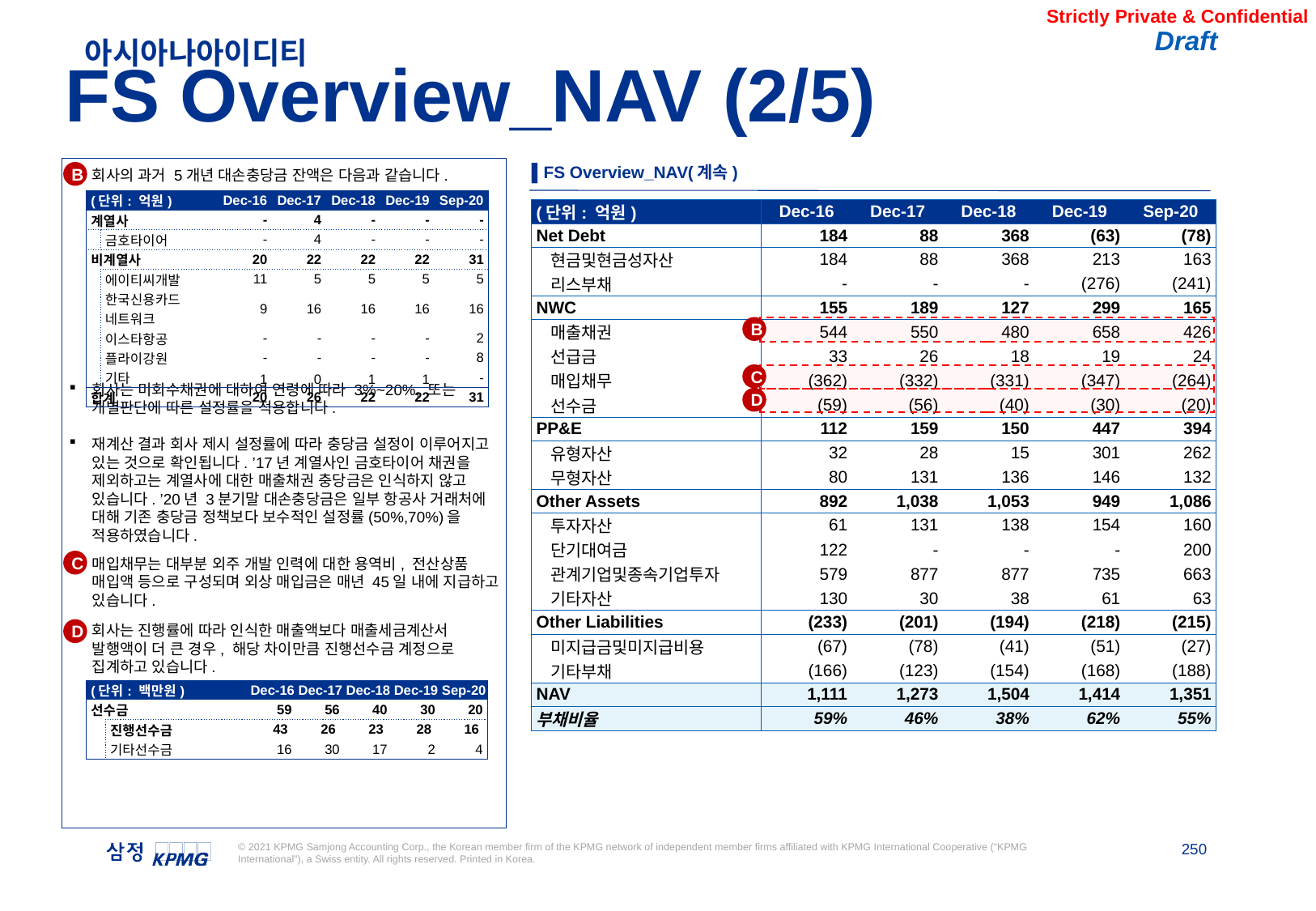

아시아나아이디티
FS Overview_NAV (2/5)
▌FS Overview_NAV(계속)
회사의 과거 5개년 대손충당금 잔액은 다음과 같습니다.

회사는 미회수채권에 대하여 연령에 따라 3%~20%, 또는 개별판단에 따른 설정률을 적용합니다.

재계산 결과 회사 제시 설정률에 따라 충당금 설정이 이루어지고 있는 것으로 확인됩니다. ’17년 계열사인 금호타이어 채권을 제외하고는 계열사에 대한 매출채권 충당금은 인식하지 않고 있습니다. ’20년 3분기말 대손충당금은 일부 항공사 거래처에 대해 기존 충당금 정책보다 보수적인 설정률(50%,70%)을 적용하였습니다.

매입채무는 대부분 외주 개발 인력에 대한 용역비, 전산상품 매입액 등으로 구성되며 외상 매입금은 매년 45일 내에 지급하고 있습니다.

회사는 진행률에 따라 인식한 매출액보다 매출세금계산서 발행액이 더 큰 경우, 해당 차이만큼 진행선수금 계정으로 집계하고 있습니다.

B

| (단위: 억원) |  | Dec-16 | Dec-17 | Dec-18 | Dec-19 | Sep-20 |
| --- | --- | --- | --- | --- | --- | --- |
| 계열사 |  | - | 4 | - | - | - |
|  | 금호타이어 | - | 4 | - | - | - |
| 비계열사 |  | 20 | 22 | 22 | 22 | 31 |
|  | 에이티씨개발 | 11 | 5 | 5 | 5 | 5 |
|  | 한국신용카드 네트워크 | 9 | 16 | 16 | 16 | 16 |
|  | 이스타항공 | - | - | - | - | 2 |
|  | 플라이강원 | - | - | - | - | 8 |
|  | 기타 | 1 | 0 | 1 | 1 | - |
| 합계 |  | 20 | 26 | 22 | 22 | 31 |
| (단위: 억원) | Dec-16 | Dec-17 | Dec-18 | Dec-19 | Sep-20 |
| --- | --- | --- | --- | --- | --- |
| Net Debt | 184 | 88 | 368 | (63) | (78) |
| 현금및현금성자산 | 184 | 88 | 368 | 213 | 163 |
| 리스부채 | - | - | - | (276) | (241) |
| NWC | 155 | 189 | 127 | 299 | 165 |
| 매출채권 | 544 | 550 | 480 | 658 | 426 |
| 선급금 | 33 | 26 | 18 | 19 | 24 |
| 매입채무 | (362) | (332) | (331) | (347) | (264) |
| 선수금 | (59) | (56) | (40) | (30) | (20) |
| PP&E | 112 | 159 | 150 | 447 | 394 |
| 유형자산 | 32 | 28 | 15 | 301 | 262 |
| 무형자산 | 80 | 131 | 136 | 146 | 132 |
| Other Assets | 892 | 1,038 | 1,053 | 949 | 1,086 |
| 투자자산 | 61 | 131 | 138 | 154 | 160 |
| 단기대여금 | 122 | - | - | - | 200 |
| 관계기업및종속기업투자 | 579 | 877 | 877 | 735 | 663 |
| 기타자산 | 130 | 30 | 38 | 61 | 63 |
| Other Liabilities | (233) | (201) | (194) | (218) | (215) |
| 미지급금및미지급비용 | (67) | (78) | (41) | (51) | (27) |
| 기타부채 | (166) | (123) | (154) | (168) | (188) |
| NAV | 1,111 | 1,273 | 1,504 | 1,414 | 1,351 |
| 부채비율 | 59% | 46% | 38% | 62% | 55% |
B

C

D

C
D
| (단위: 백만원) |  | Dec-16 | Dec-17 | Dec-18 | Dec-19 | Sep-20 |
| --- | --- | --- | --- | --- | --- | --- |
| 선수금 |  | 59 | 56 | 40 | 30 | 20 |
|  | 진행선수금 | 43 | 26 | 23 | 28 | 16 |
|  | 기타선수금 | 16 | 30 | 17 | 2 | 4 |